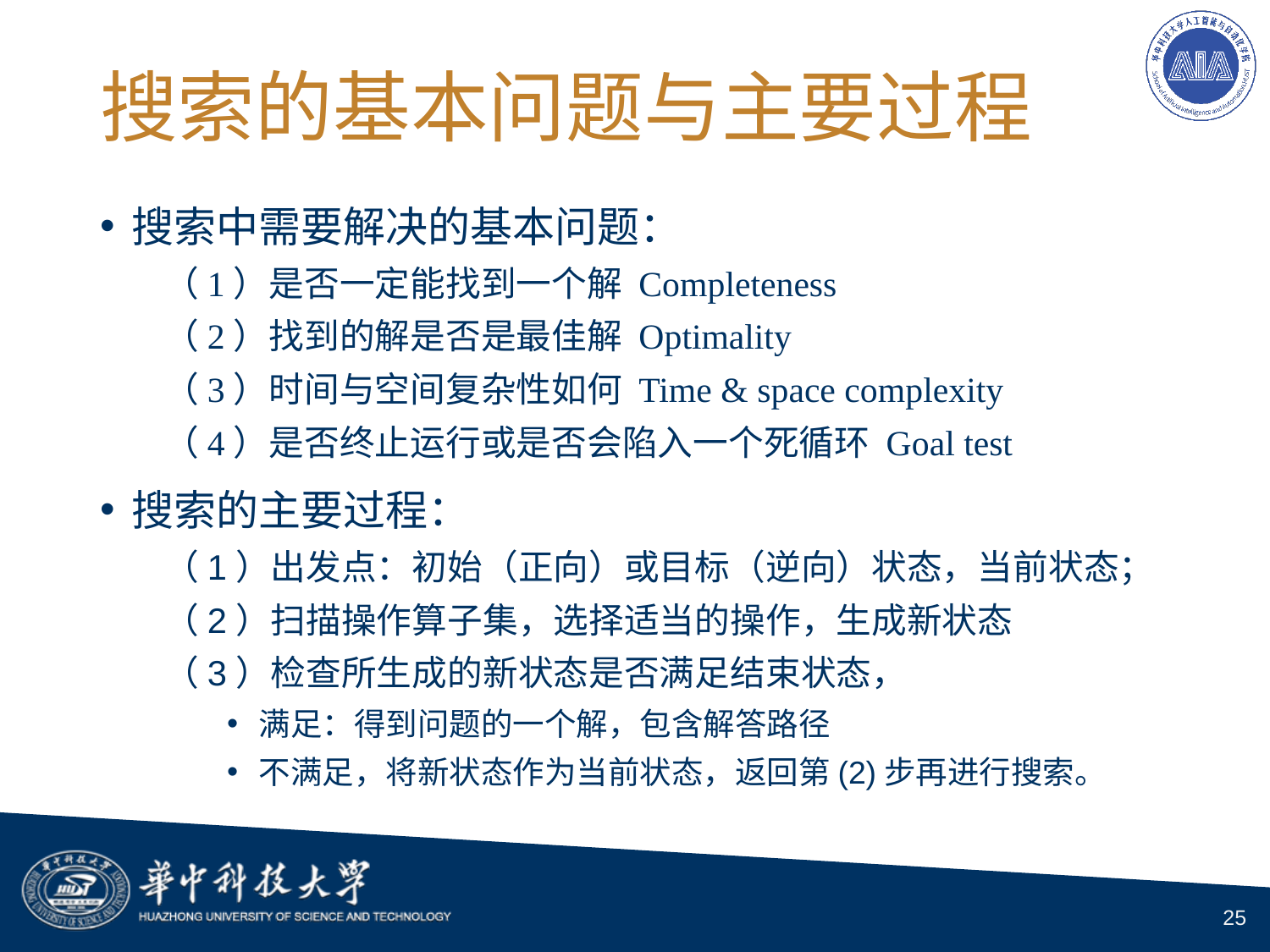

# 搜索的基本问题与主要过程
搜索中需要解决的基本问题：
（1）是否一定能找到一个解 Completeness
（2）找到的解是否是最佳解 Optimality
（3）时间与空间复杂性如何 Time & space complexity
（4）是否终止运行或是否会陷入一个死循环 Goal test
搜索的主要过程：
（1）出发点：初始（正向）或目标（逆向）状态，当前状态；
（2）扫描操作算子集，选择适当的操作，生成新状态
（3）检查所生成的新状态是否满足结束状态，
满足：得到问题的一个解，包含解答路径
不满足，将新状态作为当前状态，返回第(2)步再进行搜索。
25